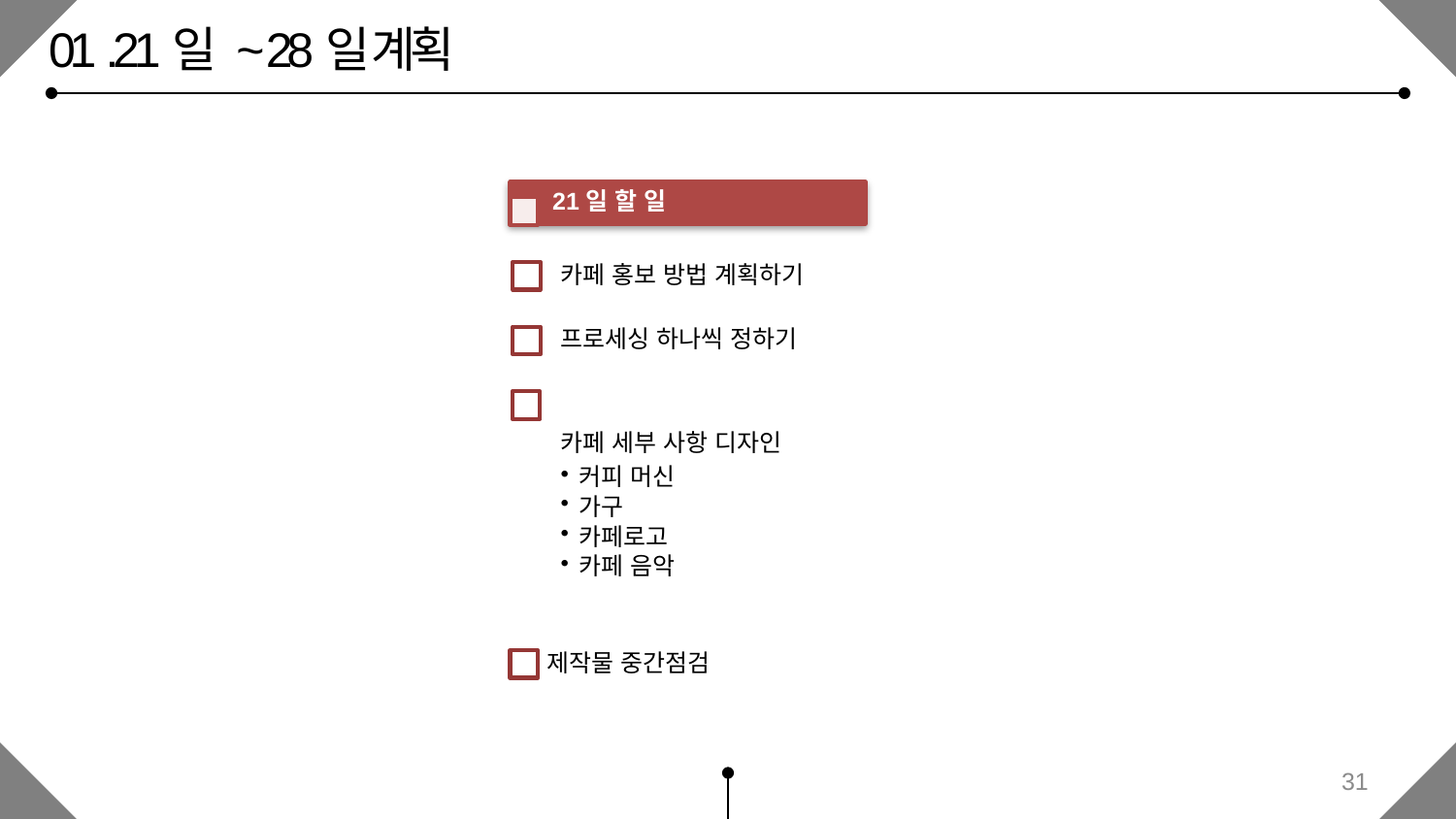

01  .21일 ~ 28일 계획
21일 할 일

카페 홍보 방법 계획하기
프로세싱 하나씩 정하기

카페 세부 사항 디자인
커피 머신
가구
카페로고
카페 음악

제작물 중간점검

31